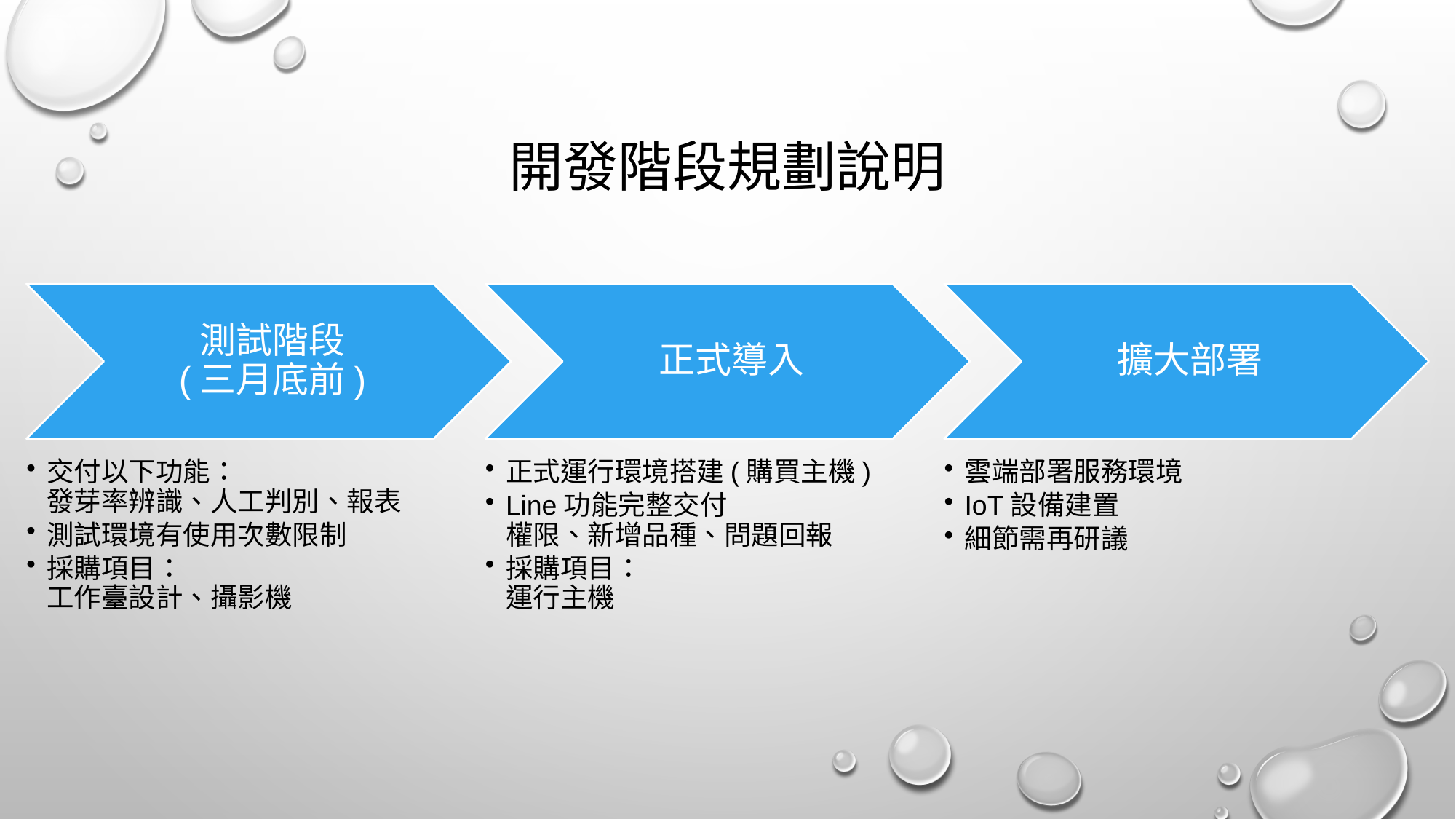

# 開發階段規劃說明
測試階段
(三月底前)
交付以下功能：
發芽率辨識、人工判別、報表
測試環境有使用次數限制
採購項目：
工作臺設計、攝影機
正式導入
正式運行環境搭建(購買主機)
Line功能完整交付
權限、新增品種、問題回報
採購項目：
運行主機
擴大部署
雲端部署服務環境
IoT設備建置
細節需再研議